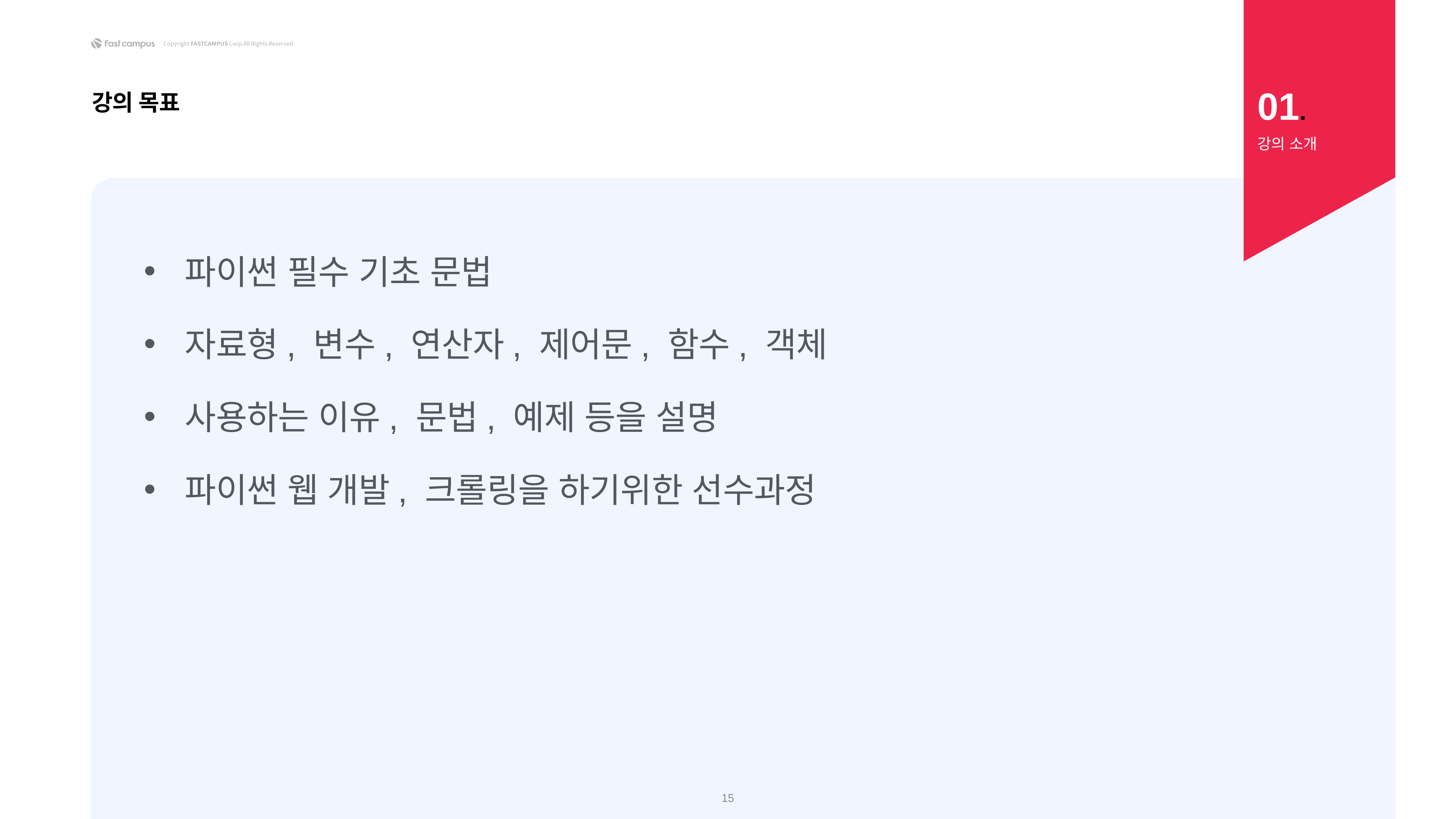

01.
강의 목표
강의 소개
파이썬 필수 기초 문법
자료형, 변수, 연산자, 제어문, 함수, 객체
사용하는 이유, 문법, 예제 등을 설명
파이썬 웹 개발, 크롤링을 하기위한 선수과정
15